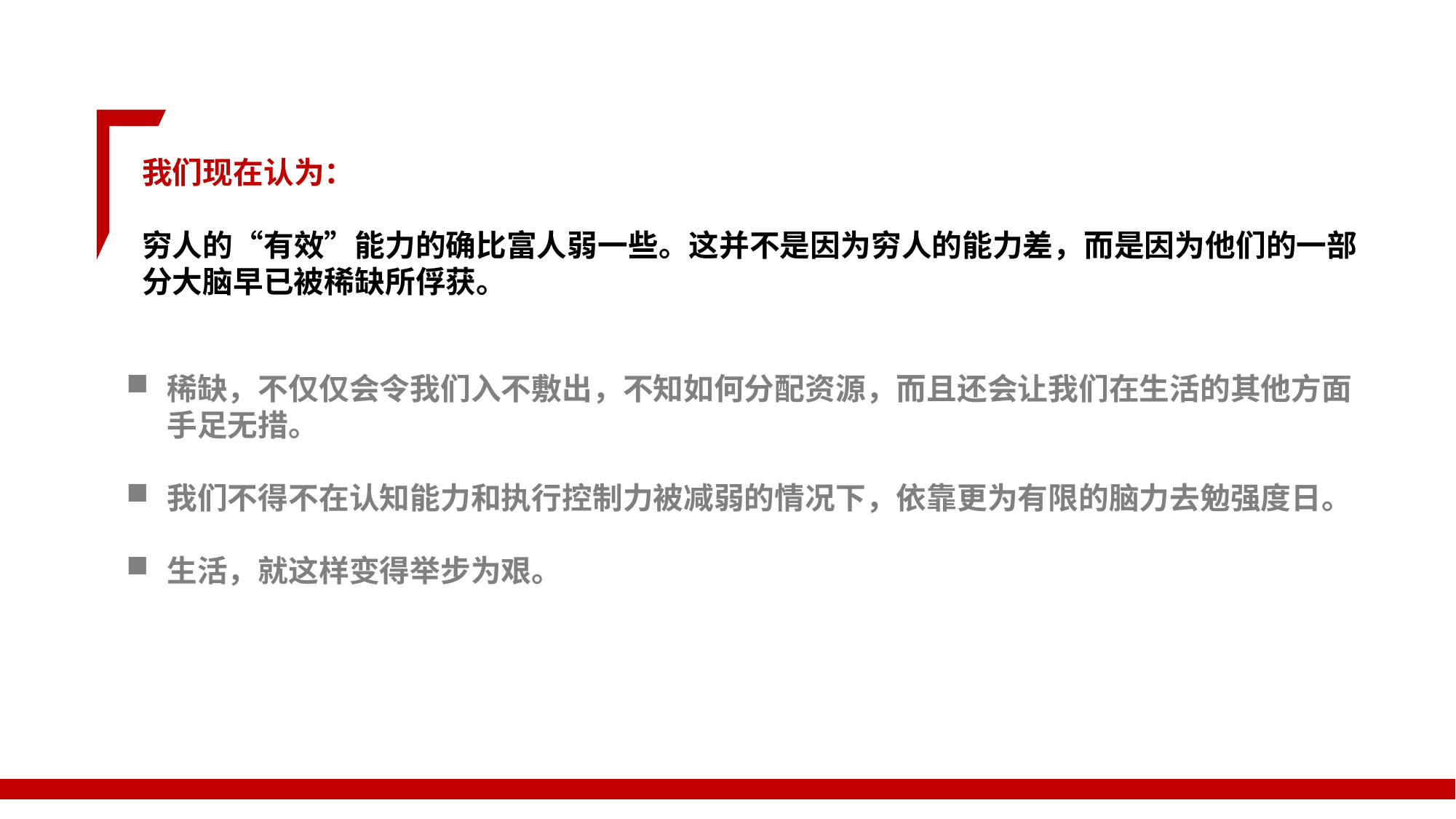

我们现在认为：

穷人的“有效”能力的确比富人弱一些。这并不是因为穷人的能力差，而是因为他们的一部分大脑早已被稀缺所俘获。
稀缺，不仅仅会令我们入不敷出，不知如何分配资源，而且还会让我们在生活的其他方面手足无措。

我们不得不在认知能力和执行控制力被减弱的情况下，依靠更为有限的脑力去勉强度日。

生活，就这样变得举步为艰。